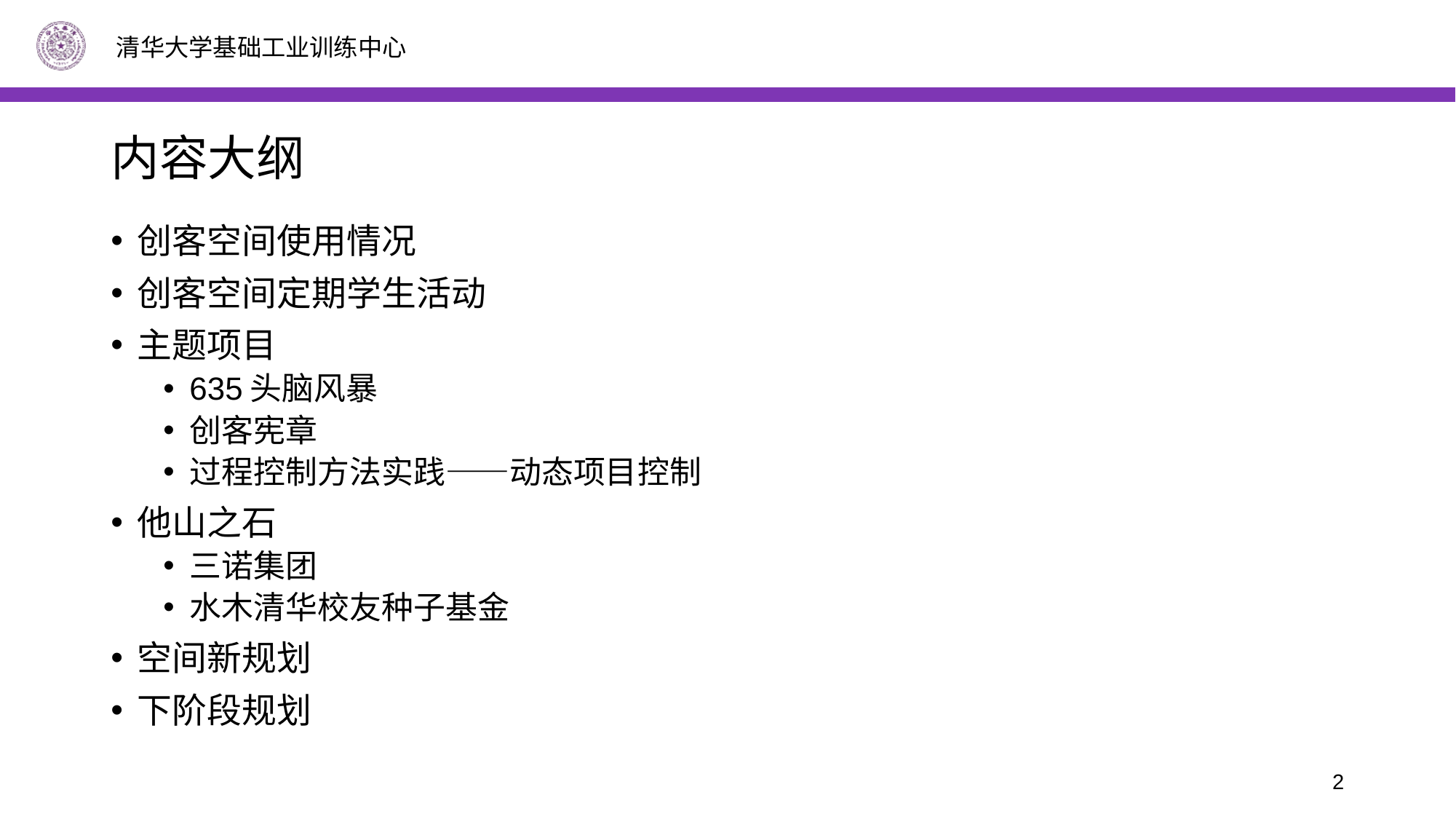

# 内容大纲
创客空间使用情况
创客空间定期学生活动
主题项目
635头脑风暴
创客宪章
过程控制方法实践——动态项目控制
他山之石
三诺集团
水木清华校友种子基金
空间新规划
下阶段规划
2